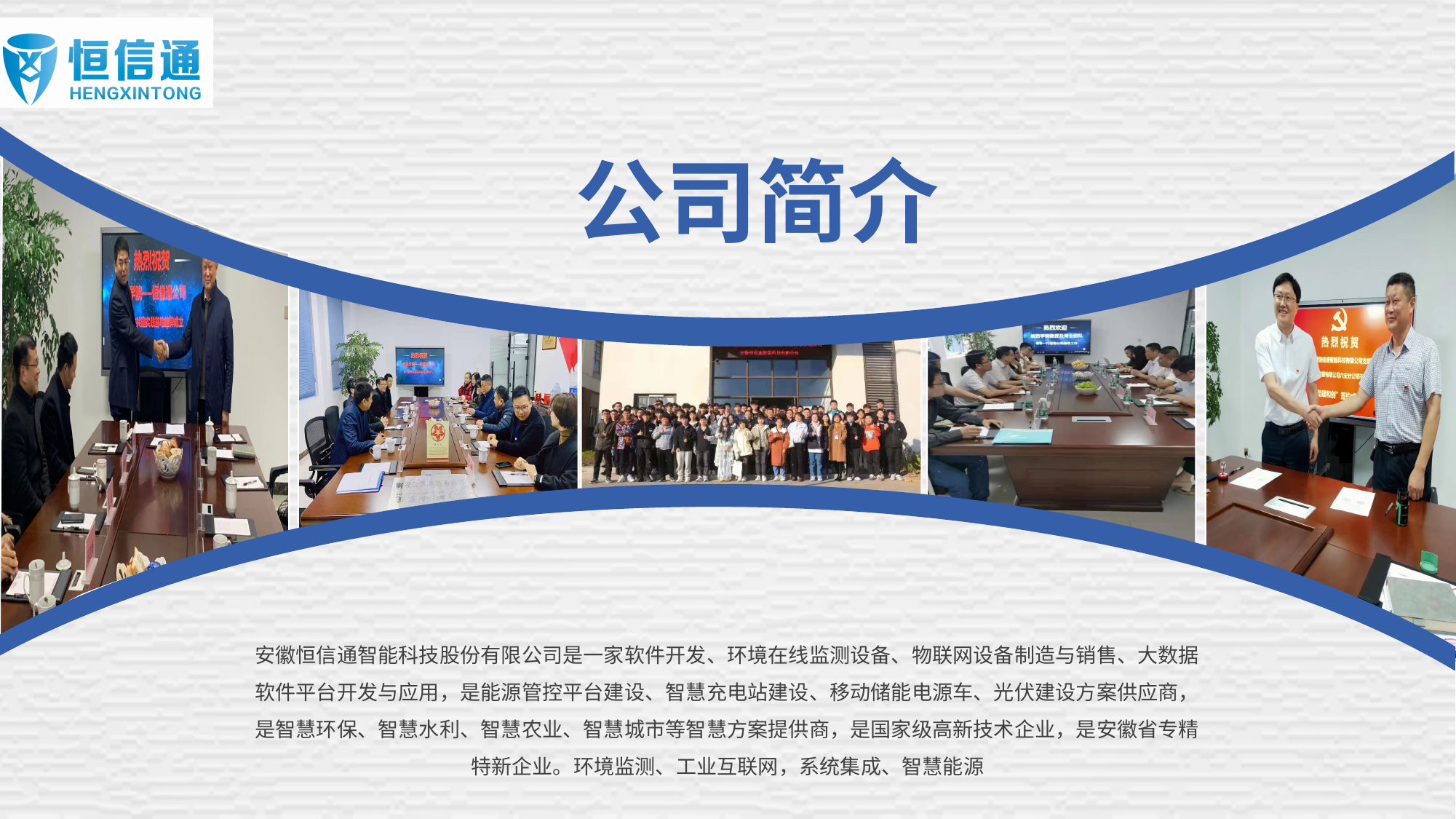

公司简介

安徽恒信通智能科技股份有限公司是一家软件开发、环境在线监测设备、物联网设备制造与销售、大数据软件平台开发与应用，是能源管控平台建设、智慧充电站建设、移动储能电源车、光伏建设方案供应商，是智慧环保、智慧水利、智慧农业、智慧城市等智慧方案提供商，是国家级高新技术企业，是安徽省专精特新企业。环境监测、工业互联网，系统集成、智慧能源